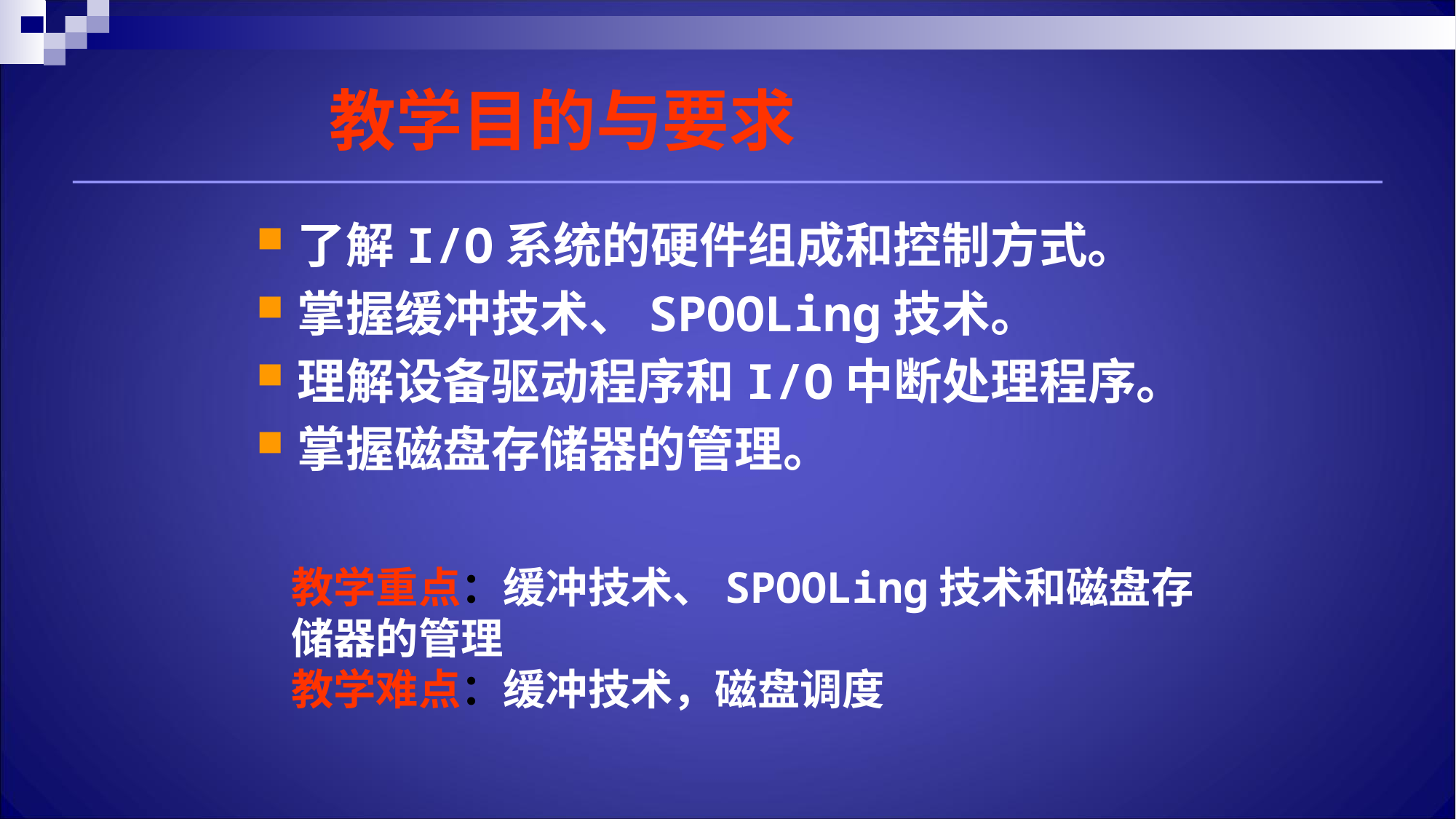

# 教学目的与要求
了解I/O系统的硬件组成和控制方式。
掌握缓冲技术、SPOOLing技术。
理解设备驱动程序和I/O中断处理程序。
掌握磁盘存储器的管理。
教学重点：缓冲技术、SPOOLing技术和磁盘存储器的管理
教学难点：缓冲技术，磁盘调度
7